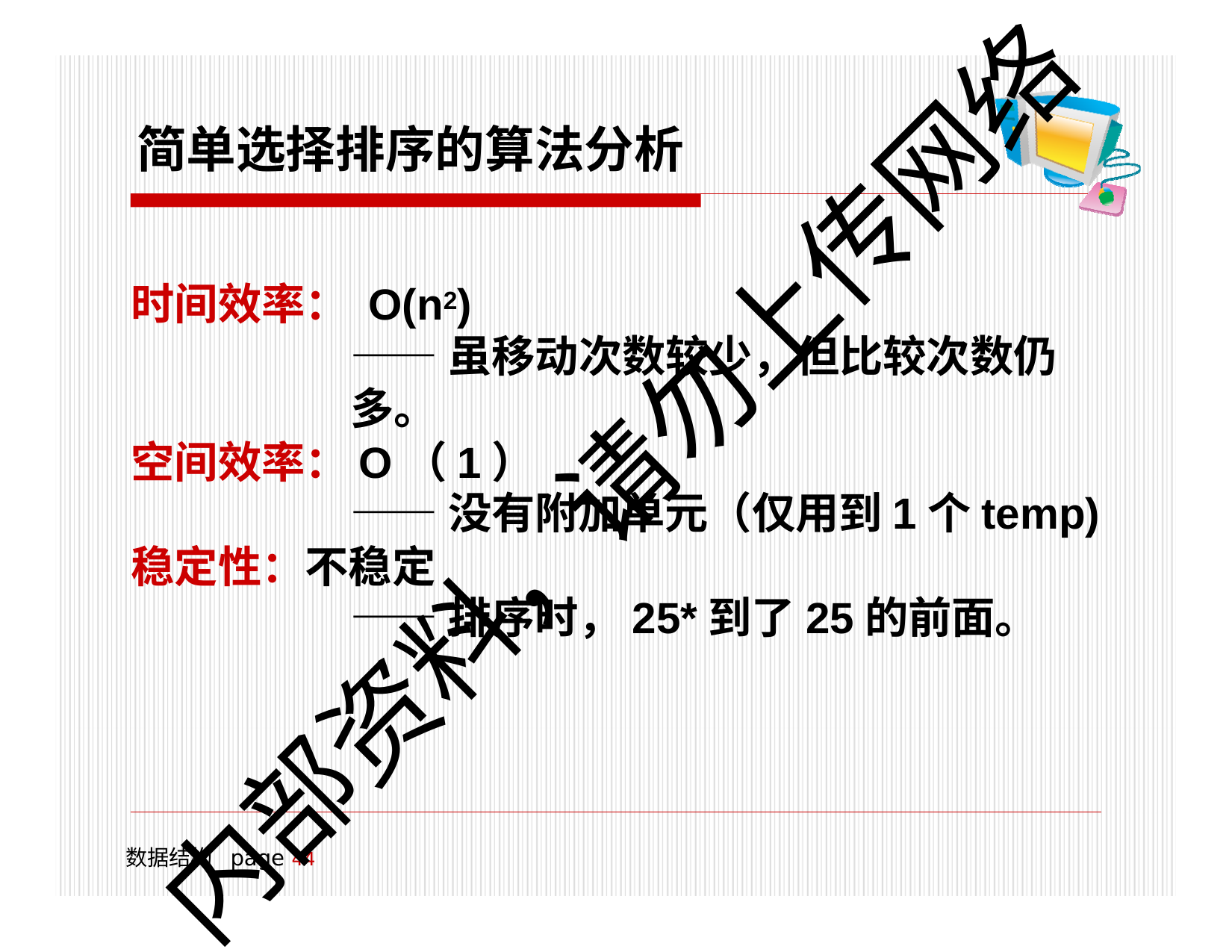

# 简单选择排序的算法分析

时间效率： O(n2)
——虽移动次数较少，但比较次数仍多。
空间效率：O（1）
——没有附加单元（仅用到1个temp)
稳定性：不稳定
——排序时，25*到了25的前面。
内部资料，请勿上传网络

数据结构	page 44